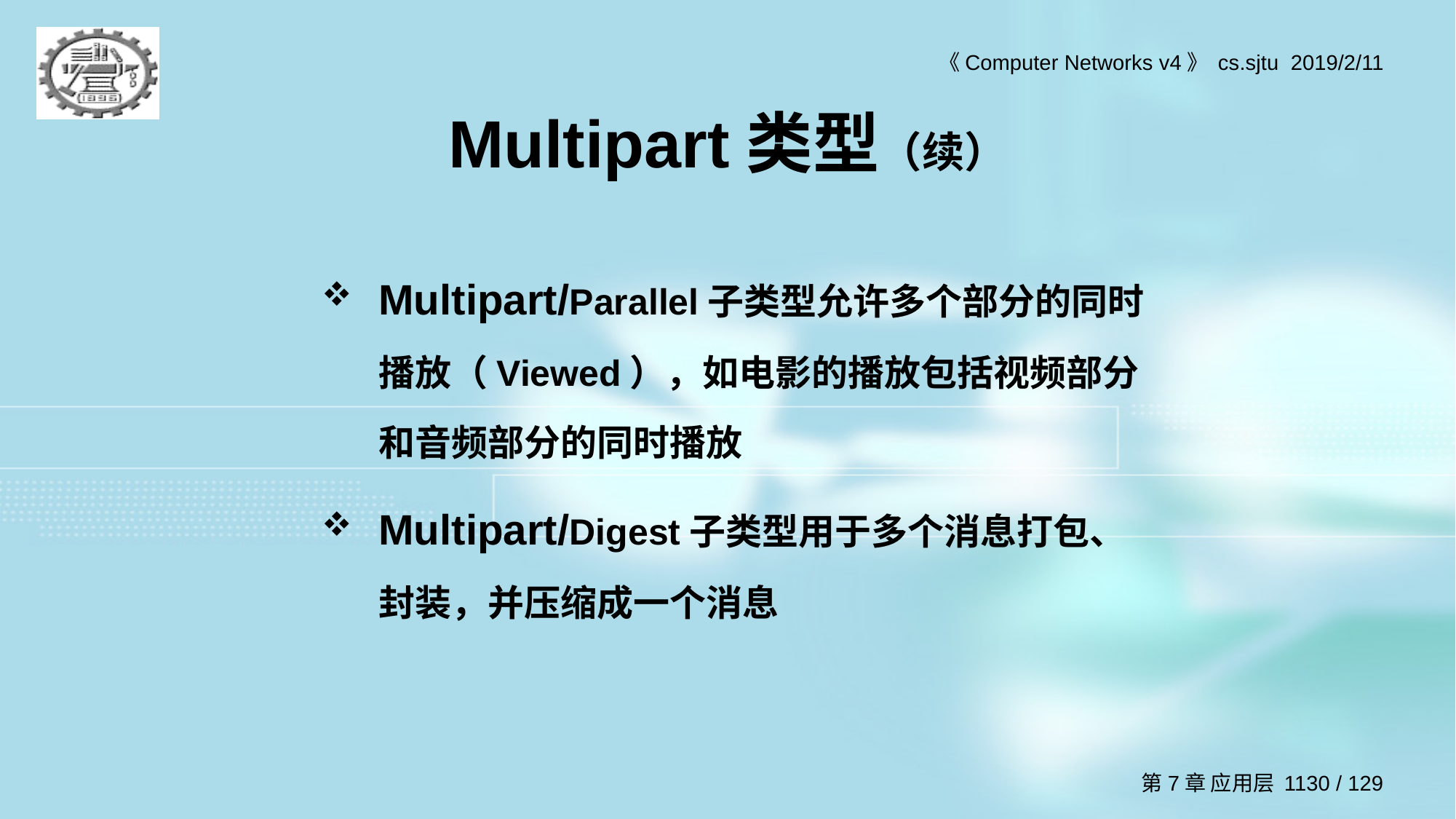

# Multipart类型（续）
Multipart/Parallel子类型允许多个部分的同时播放（Viewed），如电影的播放包括视频部分和音频部分的同时播放
Multipart/Digest子类型用于多个消息打包、封装，并压缩成一个消息